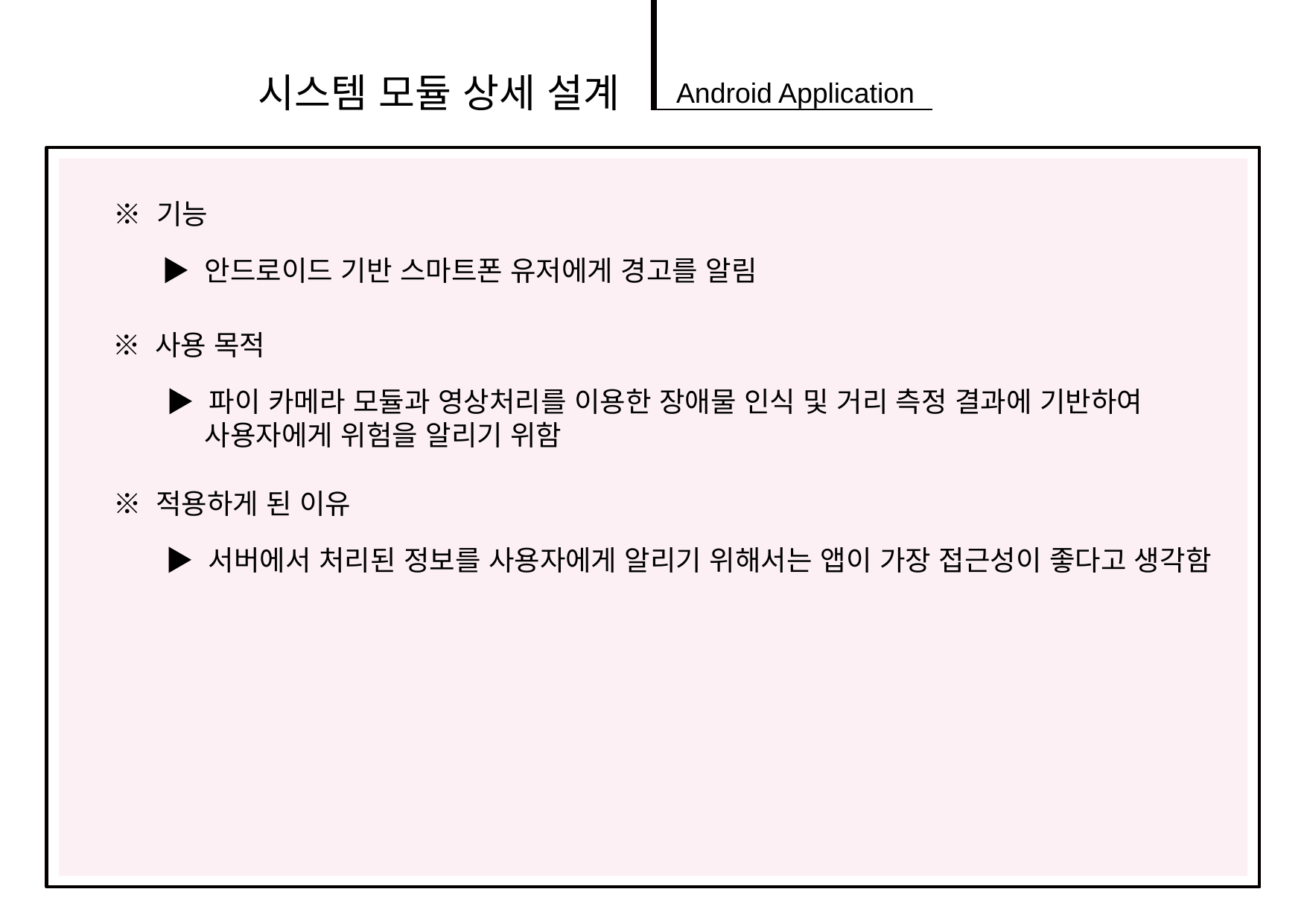

시스템 모듈 상세 설계
Android Application

※ 기능
▶ 안드로이드 기반 스마트폰 유저에게 경고를 알림
※ 사용 목적
▶ 파이 카메라 모듈과 영상처리를 이용한 장애물 인식 및 거리 측정 결과에 기반하여
    사용자에게 위험을 알리기 위함
※ 적용하게 된 이유
▶ 서버에서 처리된 정보를 사용자에게 알리기 위해서는 앱이 가장 접근성이 좋다고 생각함